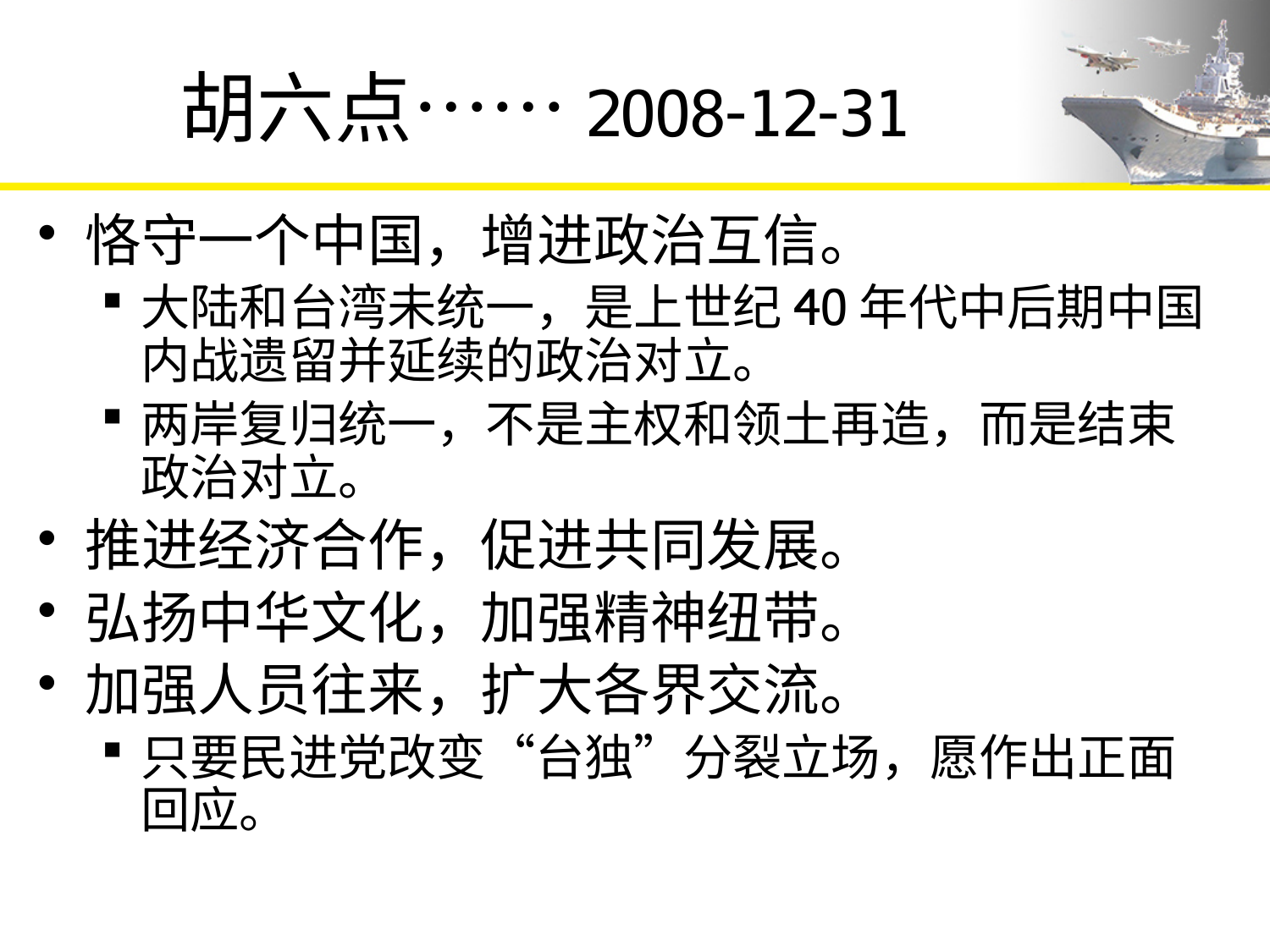

# 胡六点……2008-12-31
恪守一个中国，增进政治互信。
大陆和台湾未统一，是上世纪40年代中后期中国内战遗留并延续的政治对立。
两岸复归统一，不是主权和领土再造，而是结束政治对立。
推进经济合作，促进共同发展。
弘扬中华文化，加强精神纽带。
加强人员往来，扩大各界交流。
只要民进党改变“台独”分裂立场，愿作出正面回应。